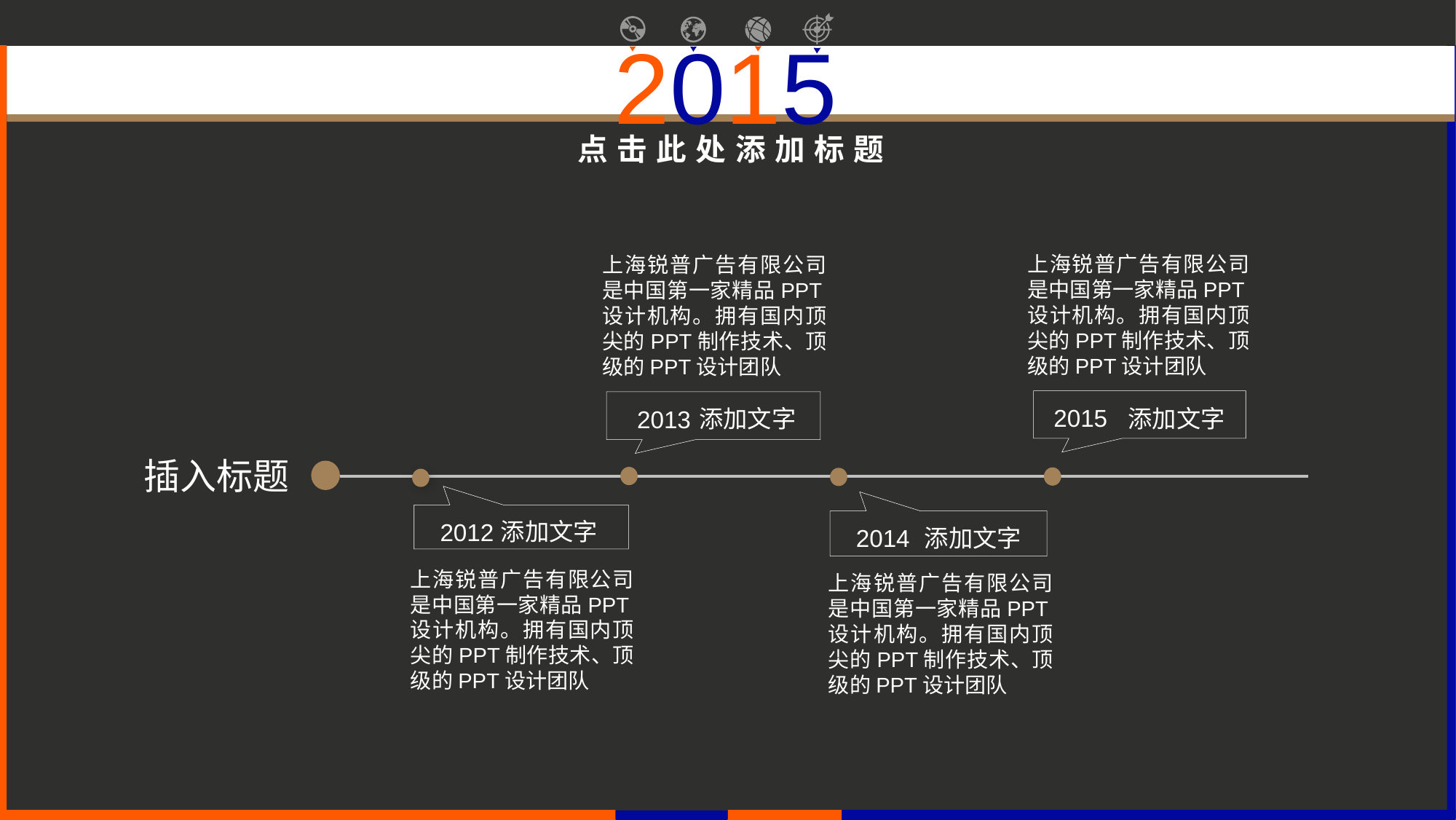

点击此处添加标题
上海锐普广告有限公司是中国第一家精品PPT设计机构。拥有国内顶尖的PPT制作技术、顶级的PPT设计团队

2015
添加文字
上海锐普广告有限公司是中国第一家精品PPT设计机构。拥有国内顶尖的PPT制作技术、顶级的PPT设计团队

添加文字
2013
插入标题

添加文字
2012
上海锐普广告有限公司是中国第一家精品PPT设计机构。拥有国内顶尖的PPT制作技术、顶级的PPT设计团队

添加文字
2014
上海锐普广告有限公司是中国第一家精品PPT设计机构。拥有国内顶尖的PPT制作技术、顶级的PPT设计团队